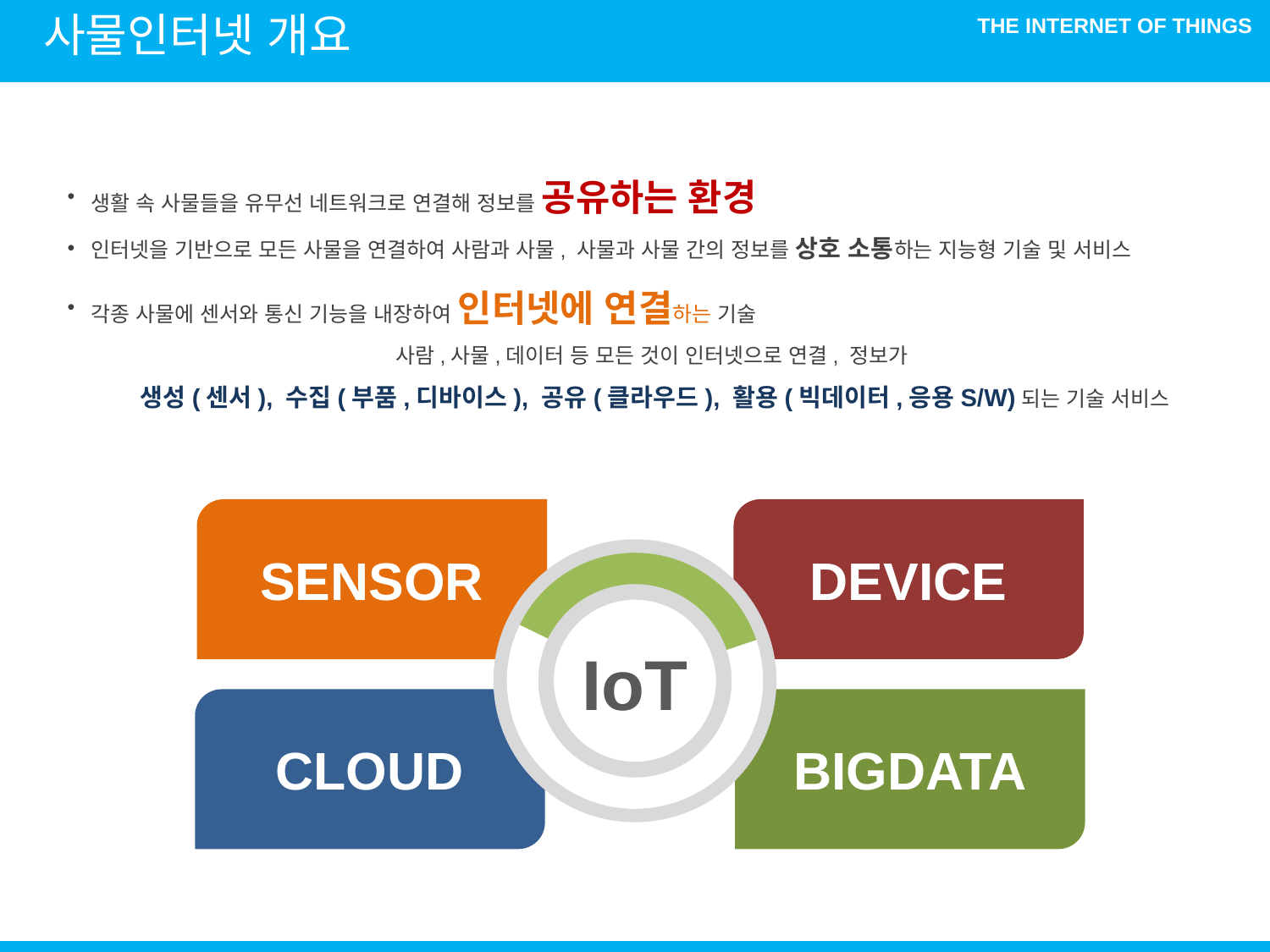

사물인터넷 개요
생활 속 사물들을 유무선 네트워크로 연결해 정보를 공유하는 환경
인터넷을 기반으로 모든 사물을 연결하여 사람과 사물, 사물과 사물 간의 정보를 상호 소통하는 지능형 기술 및 서비스
각종 사물에 센서와 통신 기능을 내장하여 인터넷에 연결하는 기술
사람,사물,데이터 등 모든 것이 인터넷으로 연결, 정보가
생성(센서), 수집(부품,디바이스), 공유(클라우드), 활용(빅데이터,응용S/W)되는 기술 서비스
SENSOR
DEVICE

IoT
CLOUD
BIGDATA